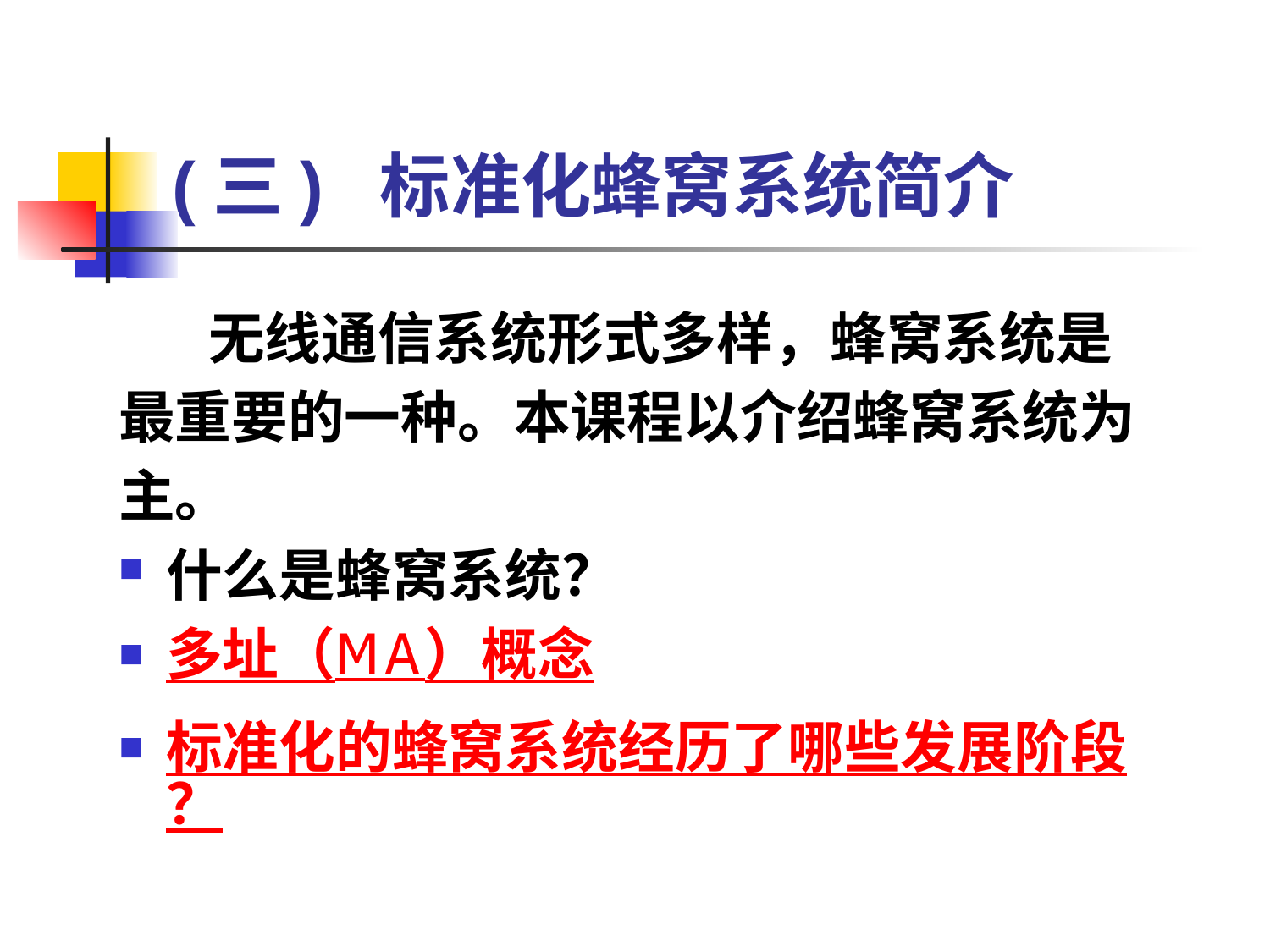

# (三)  标准化蜂窝系统简介
      无线通信系统形式多样，蜂窝系统是
最重要的一种。本课程以介绍蜂窝系统为
主。
什么是蜂窝系统？
多址（MA）概念
标准化的蜂窝系统经历了哪些发展阶段？